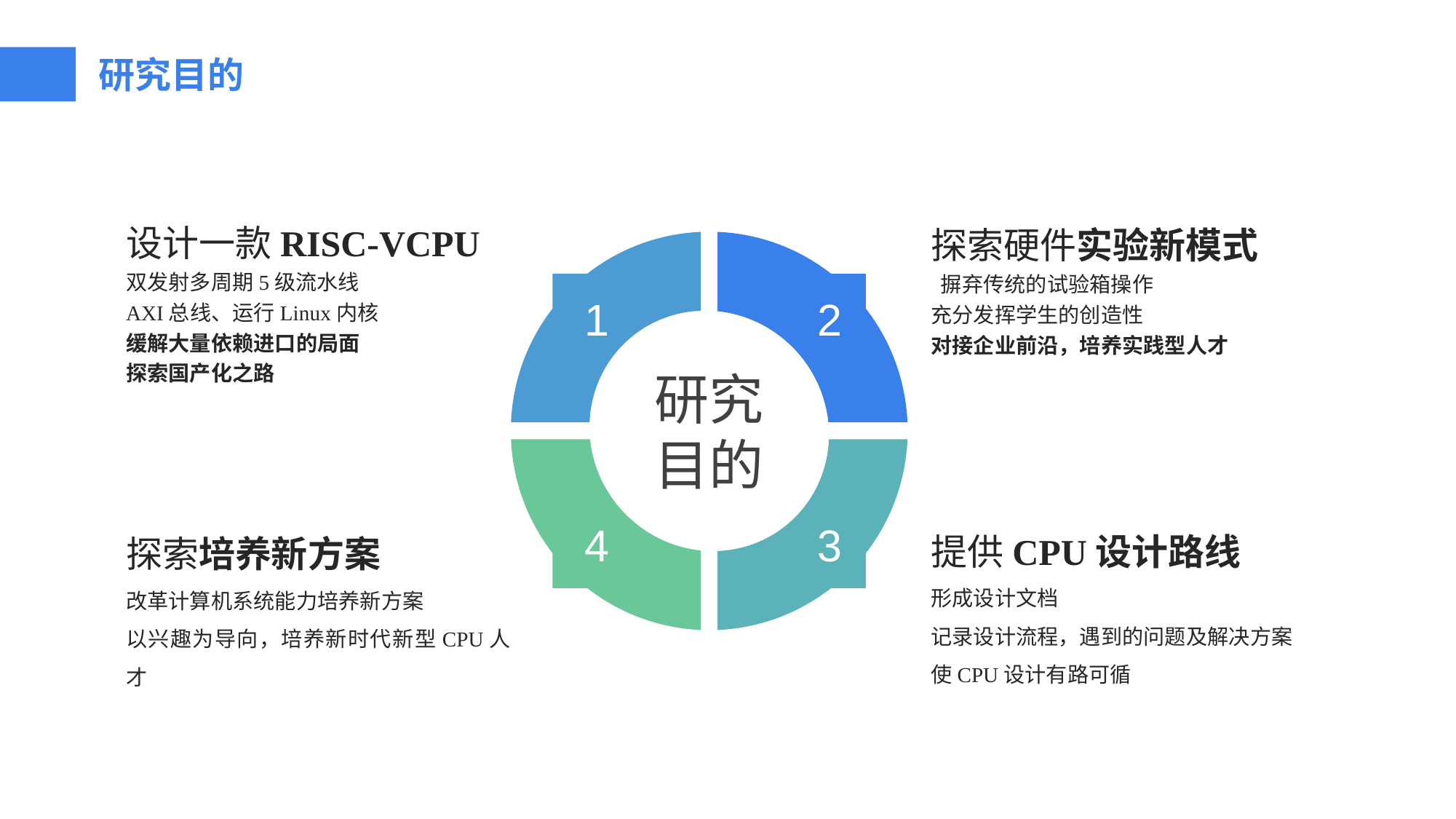

研究目的
探索硬件实验新模式
 摒弃传统的试验箱操作
充分发挥学生的创造性
对接企业前沿，培养实践型人才
设计一款RISC-VCPU
双发射多周期5级流水线
AXI总线、运行Linux内核
缓解大量依赖进口的局面
探索国产化之路

1
2

4
3
研究目的
探索培养新方案
改革计算机系统能力培养新方案
以兴趣为导向，培养新时代新型CPU人才
提供CPU设计路线
形成设计文档
记录设计流程，遇到的问题及解决方案
使CPU设计有路可循